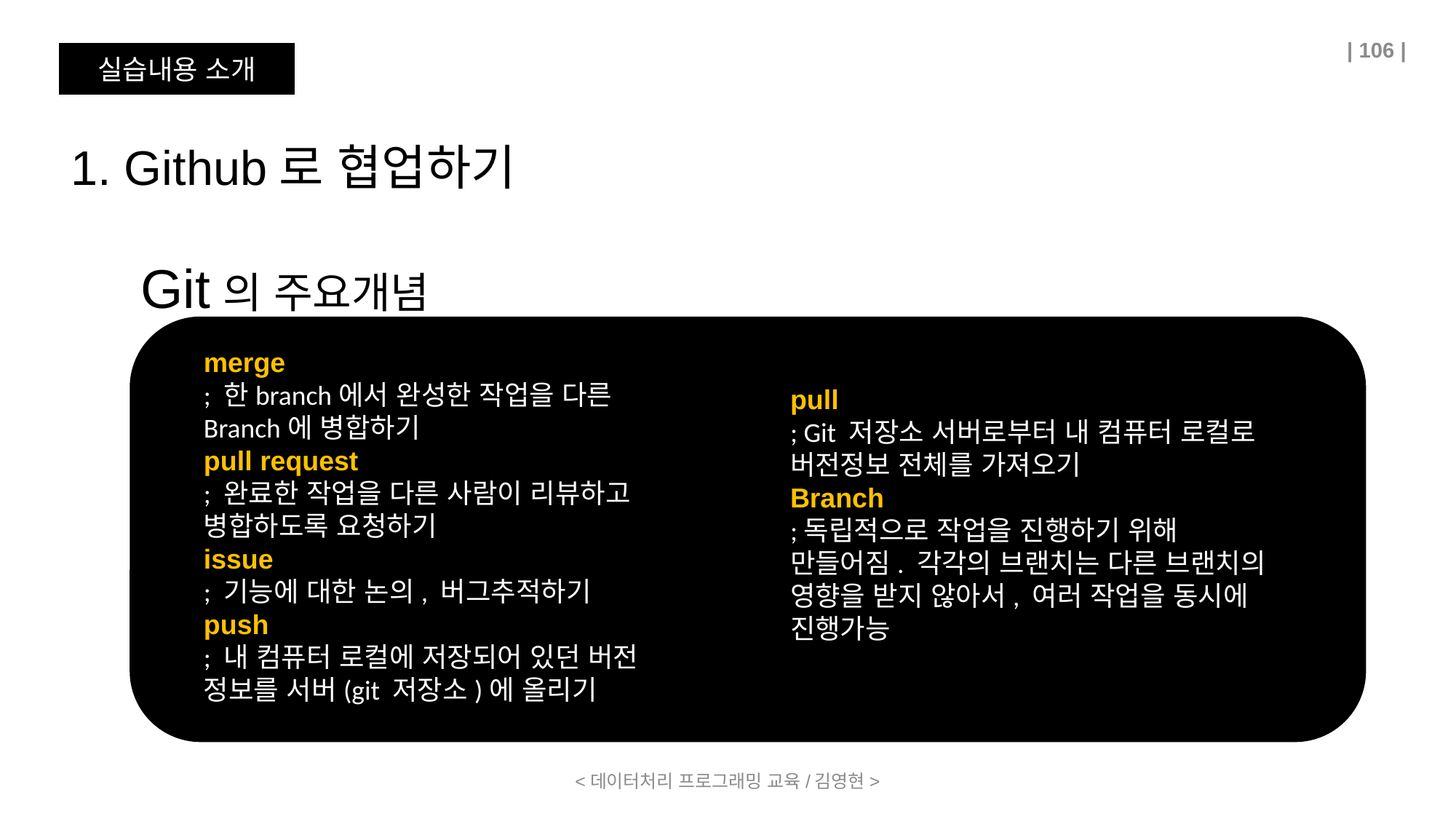

| 106 |
실습내용 소개

1. Github로 협업하기
 Git의 주요개념

merge
; 한branch에서 완성한 작업을 다른
Branch에 병합하기
pull request
; 완료한 작업을 다른 사람이 리뷰하고
병합하도록 요청하기
issue
; 기능에 대한 논의, 버그추적하기
push
; 내 컴퓨터 로컬에 저장되어 있던 버전
정보를 서버(git 저장소)에 올리기
pull
; Git 저장소 서버로부터 내 컴퓨터 로컬로
버전정보 전체를 가져오기
Branch
;독립적으로 작업을 진행하기 위해
만들어짐. 각각의 브랜치는 다른 브랜치의
영향을 받지 않아서, 여러 작업을 동시에
진행가능
<데이터처리 프로그래밍 교육/김영현>